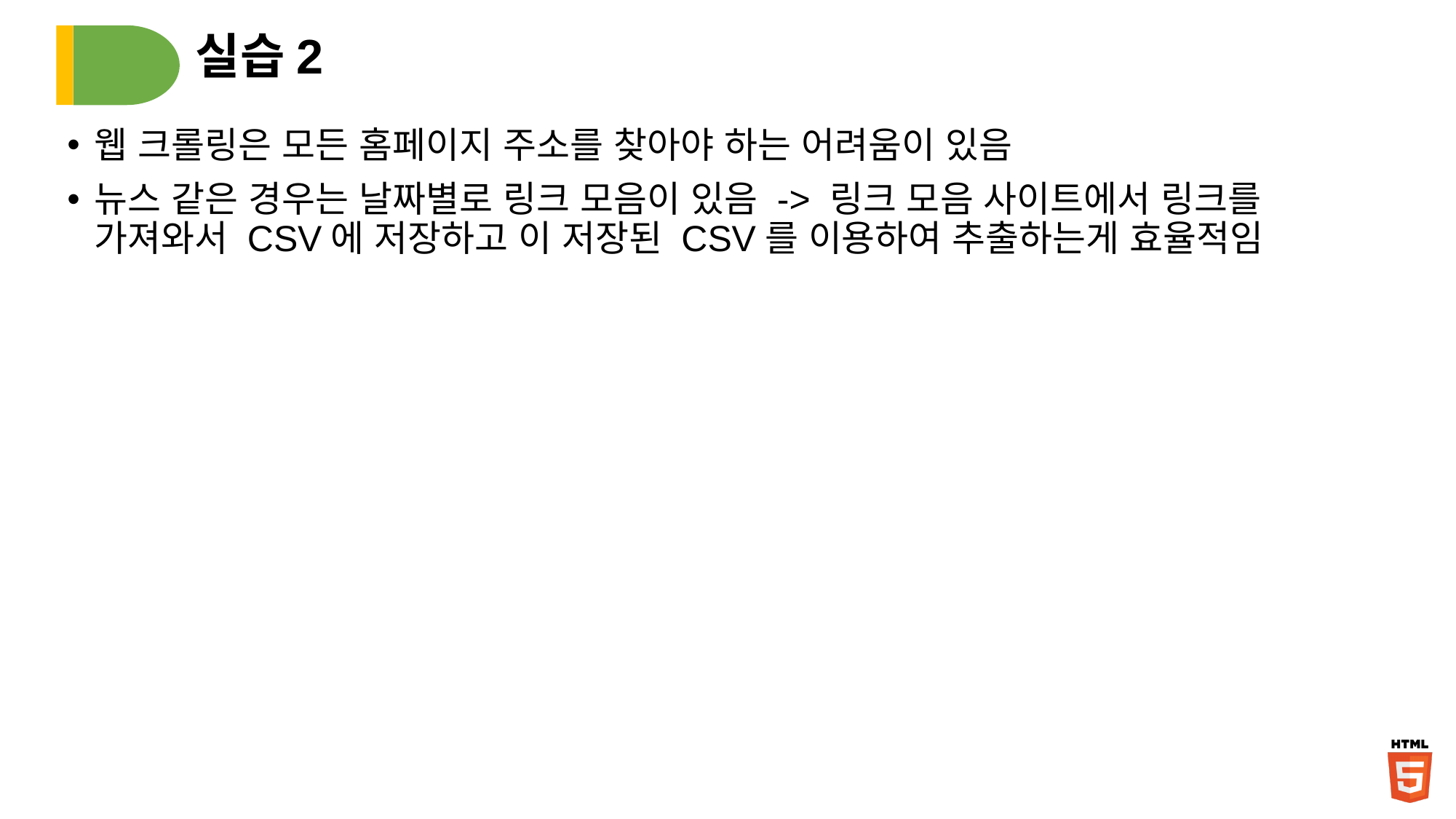

# 실습2
웹 크롤링은 모든 홈페이지 주소를 찾아야 하는 어려움이 있음
뉴스 같은 경우는 날짜별로 링크 모음이 있음 -> 링크 모음 사이트에서 링크를 가져와서 CSV에 저장하고 이 저장된 CSV를 이용하여 추출하는게 효율적임